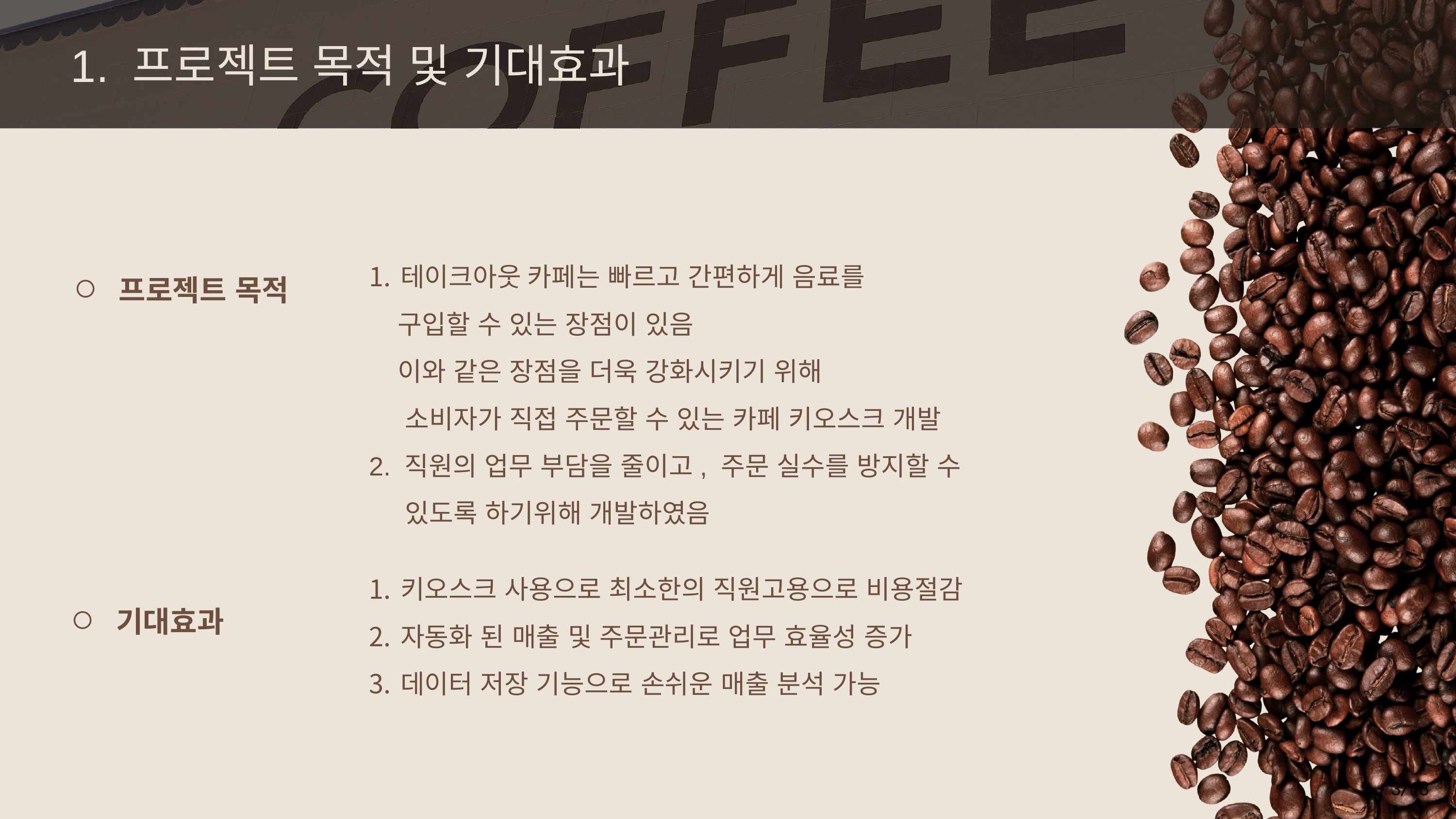

1. 프로젝트 목적 및 기대효과
○ 프로젝트 목적
테이크아웃 카페는 빠르고 간편하게 음료를
   구입할 수 있는 장점이 있음
   이와 같은 장점을 더욱 강화시키기 위해
    소비자가 직접 주문할 수 있는 카페 키오스크 개발
2. 직원의 업무 부담을 줄이고, 주문 실수를 방지할 수
    있도록 하기위해 개발하였음

키오스크 사용으로 최소한의 직원고용으로 비용절감
자동화 된 매출 및 주문관리로 업무 효율성 증가
데이터 저장 기능으로 손쉬운 매출 분석 가능

○ 기대효과
3/18